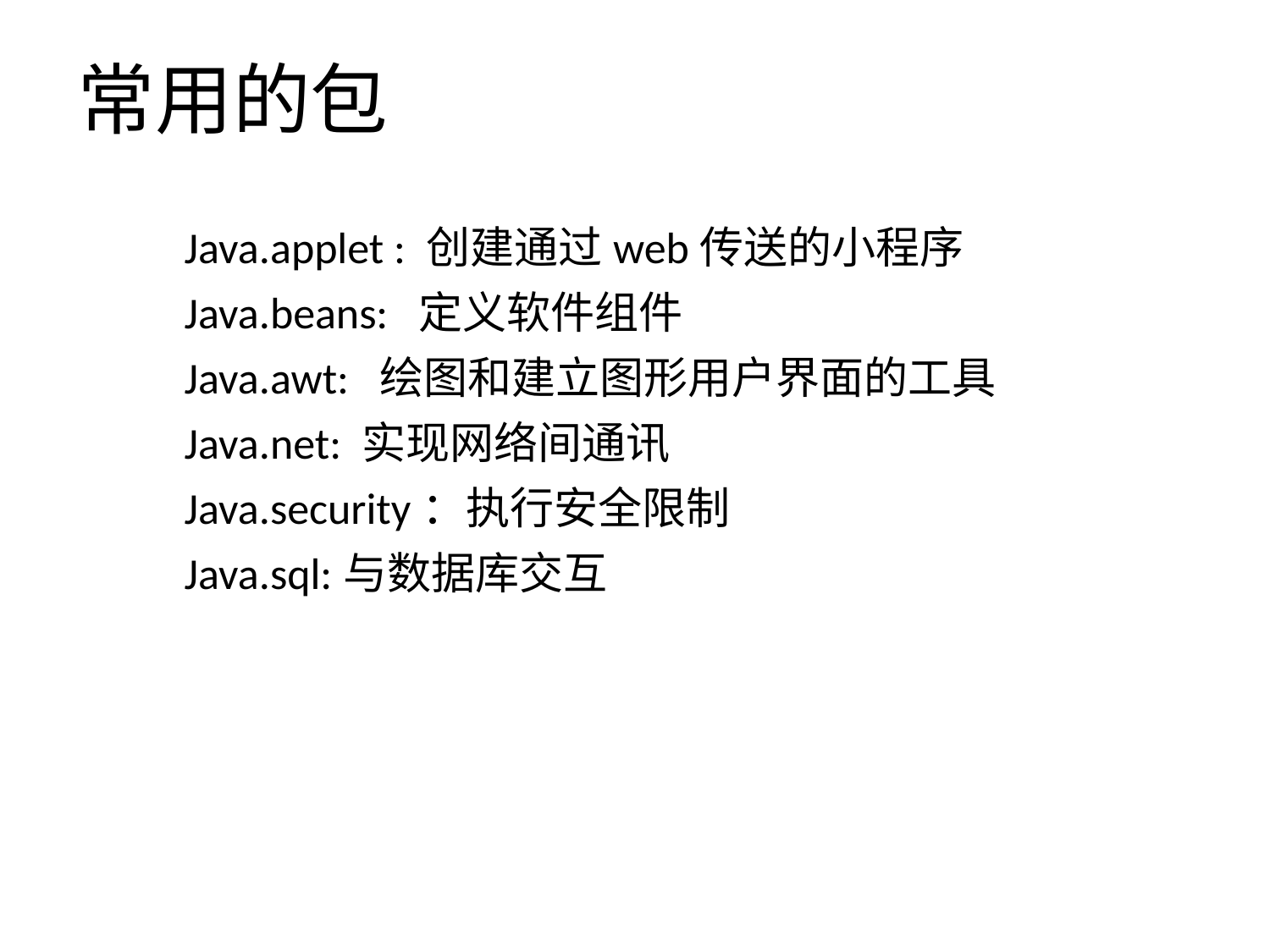

常用的包
Java.applet : 创建通过web传送的小程序
Java.beans:  定义软件组件
Java.awt:  绘图和建立图形用户界面的工具
Java.net: 实现网络间通讯
Java.security：执行安全限制
Java.sql:与数据库交互